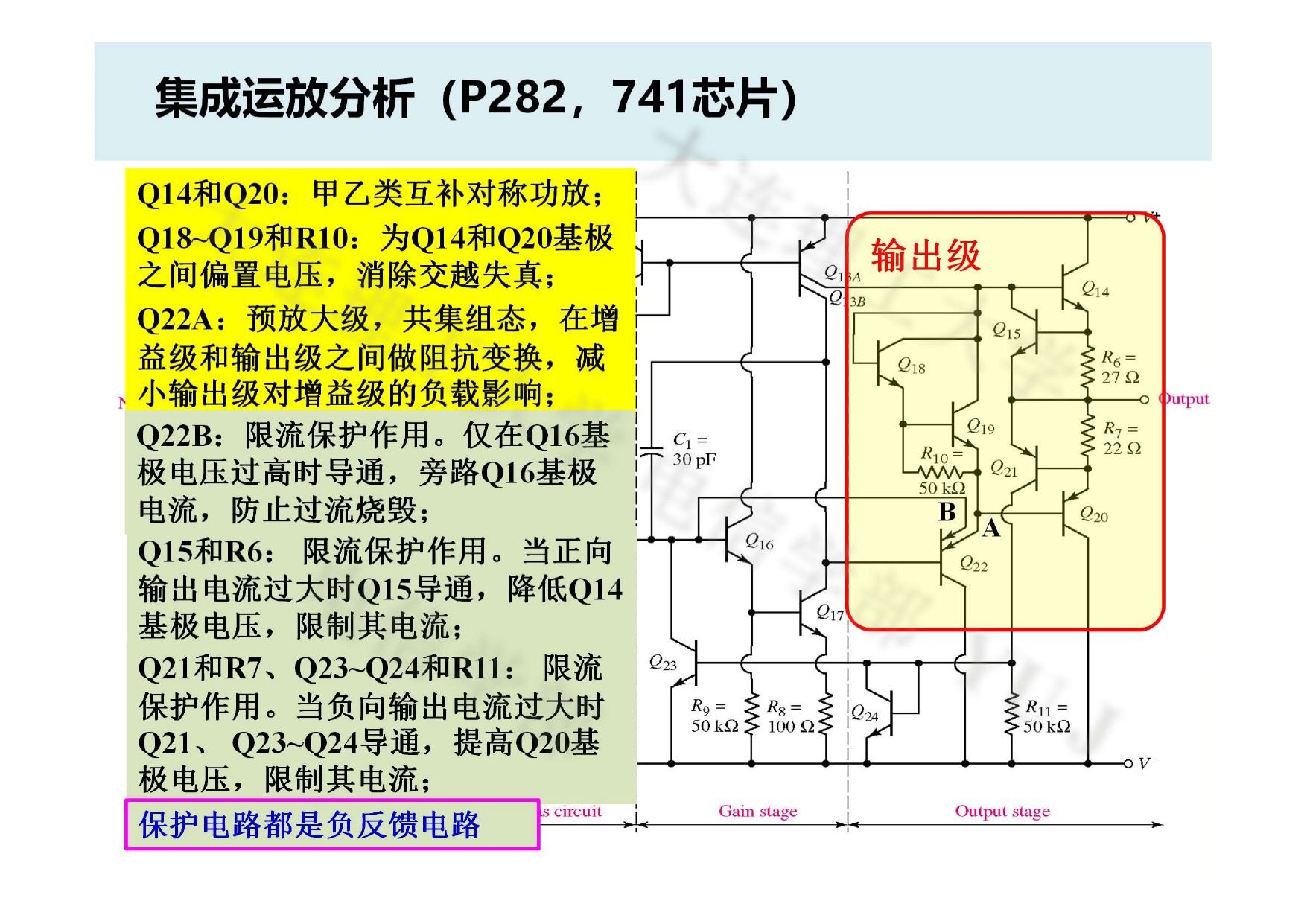

集成运放分析（P282，741芯片）

Q14和Q20：甲乙类互补对称功放；  Q18~Q19和R10：为Q14和Q20基极

之间偏置电压，消除交越失真；	输出级  Q22A：预放大级，共集组态，在增  益级和输出级之间做阻抗变换，减  小输出级对增益级的负载影响；
Q22B：限流保护作用。仅在Q16基

极电压过高时导通，旁路Q16基极
电流，防止过流烧毁；	B	A
Q15和R6： 限流保护作用。当正向  输出电流过大时Q15导通，降低Q14  基极电压，限制其电流；  Q21和R7、Q23~Q24和R11： 限流

保护作用。当负向输出电流过大时  Q21、 Q23~Q24导通，提高Q20基  极电压，限制其电流；
保护电路都是负反馈电路

4